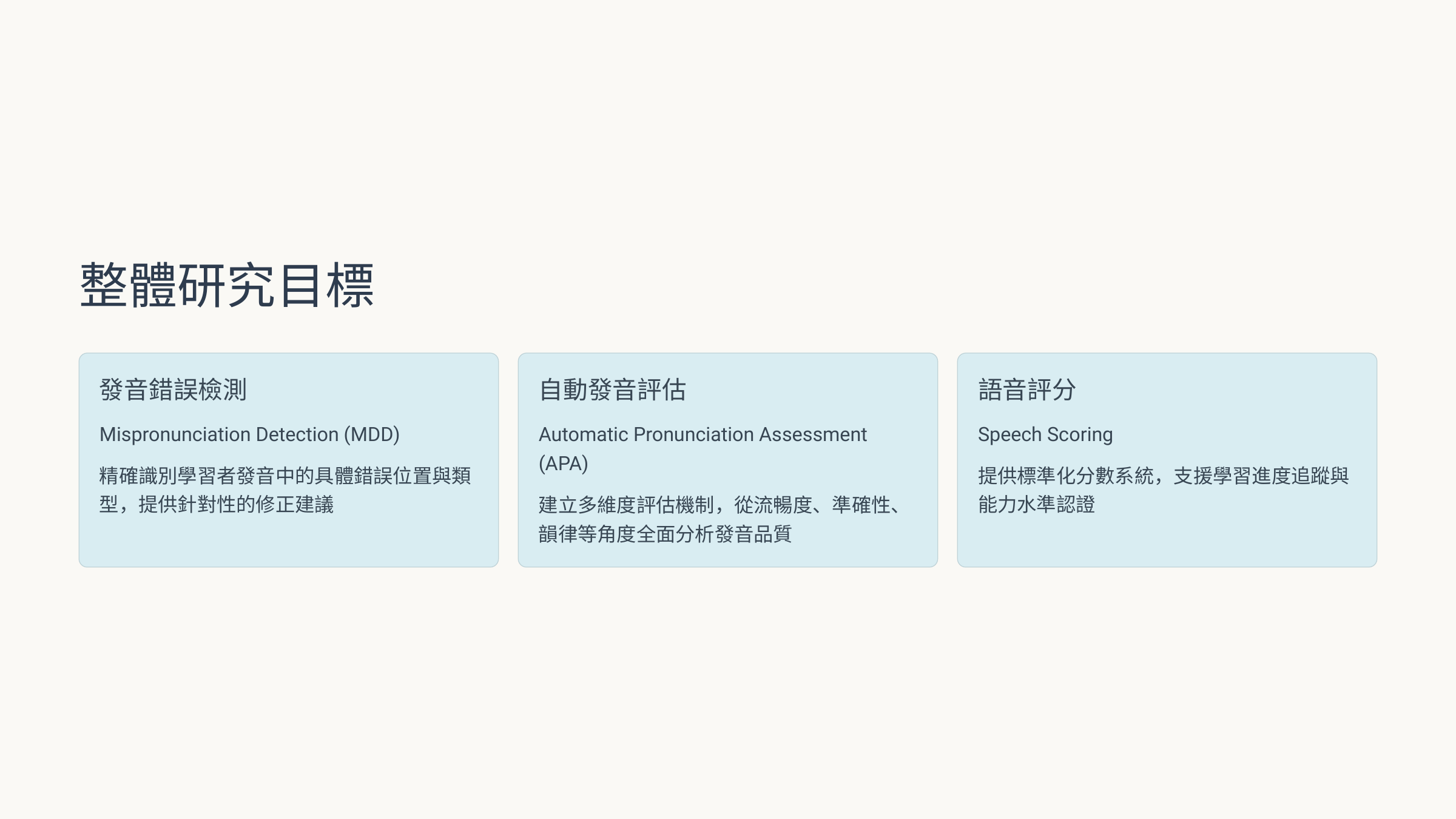

整體研究目標

發音錯誤檢測
自動發音評估
語音評分
Mispronunciation Detection (MDD)
Automatic Pronunciation Assessment (APA)
Speech Scoring
精確識別學習者發音中的具體錯誤位置與類型，提供針對性的修正建議
提供標準化分數系統，支援學習進度追蹤與能力水準認證
建立多維度評估機制，從流暢度、準確性、韻律等角度全面分析發音品質